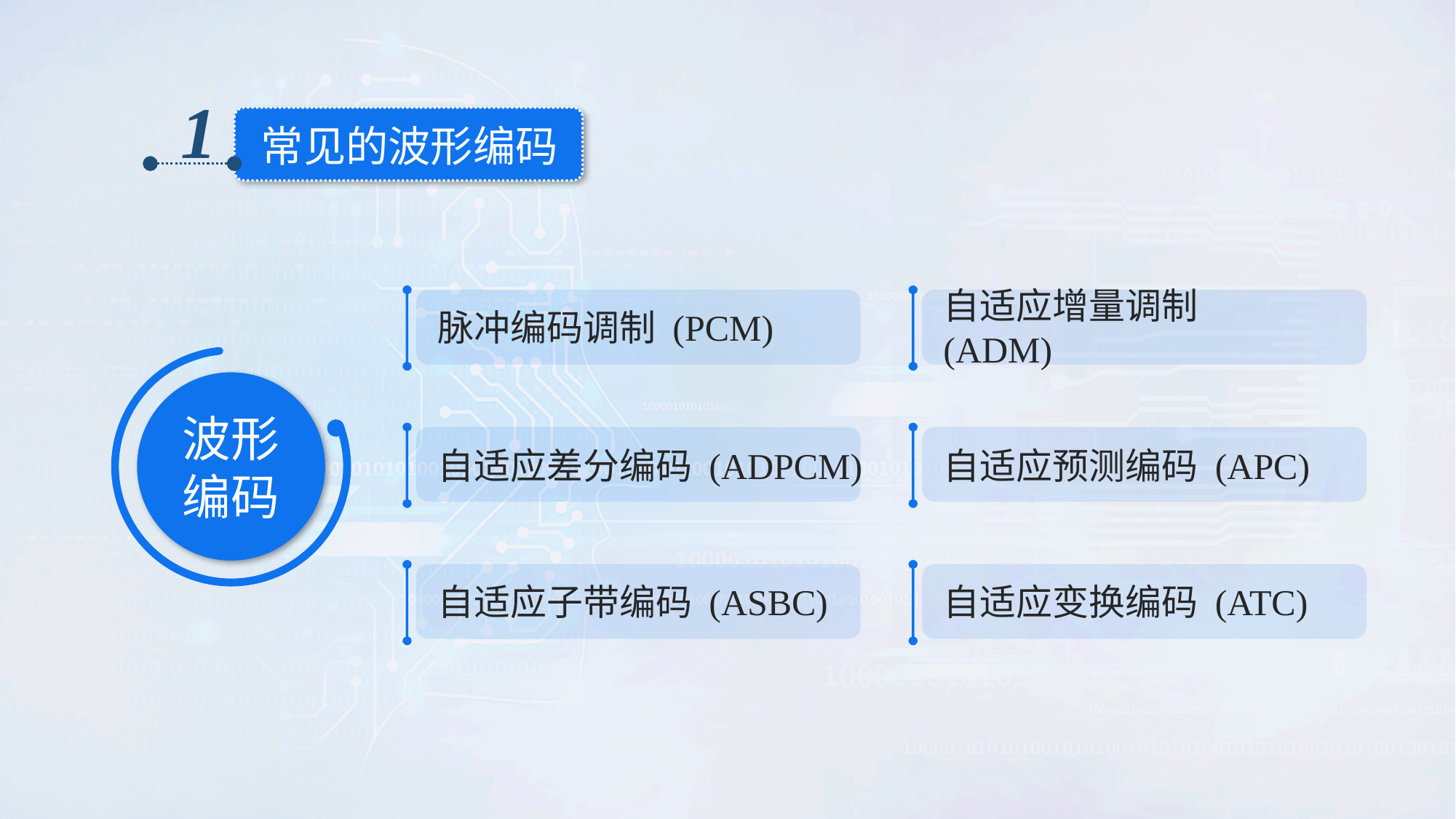

1

常见的波形编码

脉冲编码调制 (PCM)

自适应增量调制 (ADM)

波形
编码

自适应差分编码 (ADPCM)

自适应预测编码 (APC)

自适应子带编码 (ASBC)

自适应变换编码 (ATC)